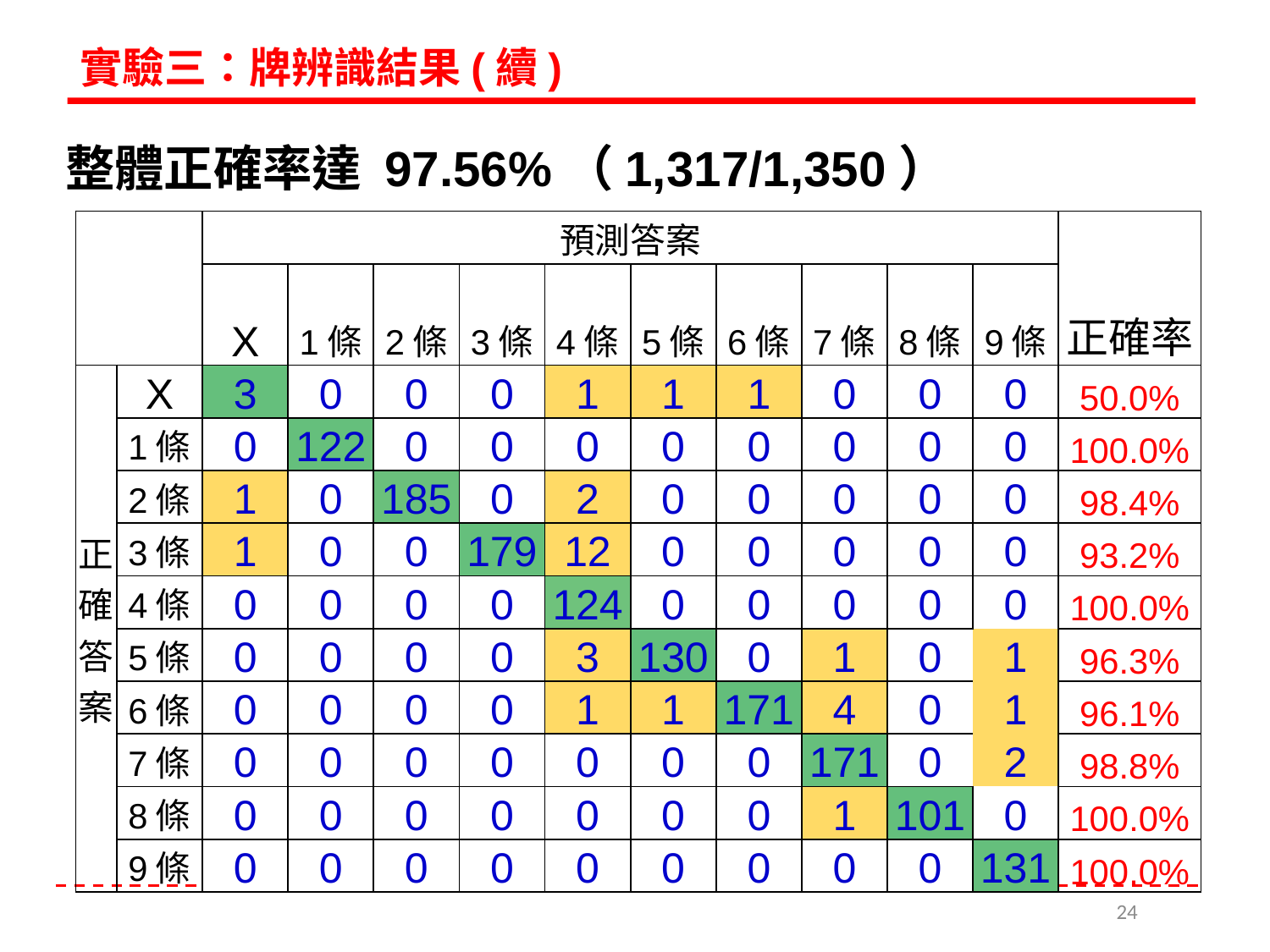

實驗三：牌辨識結果(續)
整體正確率達 97.56%（1,317/1,350）
|  |  | 預測答案 |  |  |  |  |  |  |  |  |  | 正確率 |
| --- | --- | --- | --- | --- | --- | --- | --- | --- | --- | --- | --- | --- |
|  |  | X | 1條 | 2條 | 3條 | 4條 | 5條 | 6條 | 7條 | 8條 | 9條 |  |
| 正確答案 | X | 3 | 0 | 0 | 0 | 1 | 1 | 1 | 0 | 0 | 0 | 50.0% |
|  | 1條 | 0 | 122 | 0 | 0 | 0 | 0 | 0 | 0 | 0 | 0 | 100.0% |
|  | 2條 | 1 | 0 | 185 | 0 | 2 | 0 | 0 | 0 | 0 | 0 | 98.4% |
|  | 3條 | 1 | 0 | 0 | 179 | 12 | 0 | 0 | 0 | 0 | 0 | 93.2% |
|  | 4條 | 0 | 0 | 0 | 0 | 124 | 0 | 0 | 0 | 0 | 0 | 100.0% |
|  | 5條 | 0 | 0 | 0 | 0 | 3 | 130 | 0 | 1 | 0 | 1 | 96.3% |
|  | 6條 | 0 | 0 | 0 | 0 | 1 | 1 | 171 | 4 | 0 | 1 | 96.1% |
|  | 7條 | 0 | 0 | 0 | 0 | 0 | 0 | 0 | 171 | 0 | 2 | 98.8% |
|  | 8條 | 0 | 0 | 0 | 0 | 0 | 0 | 0 | 1 | 101 | 0 | 100.0% |
|  | 9條 | 0 | 0 | 0 | 0 | 0 | 0 | 0 | 0 | 0 | 131 | 100.0% |
24